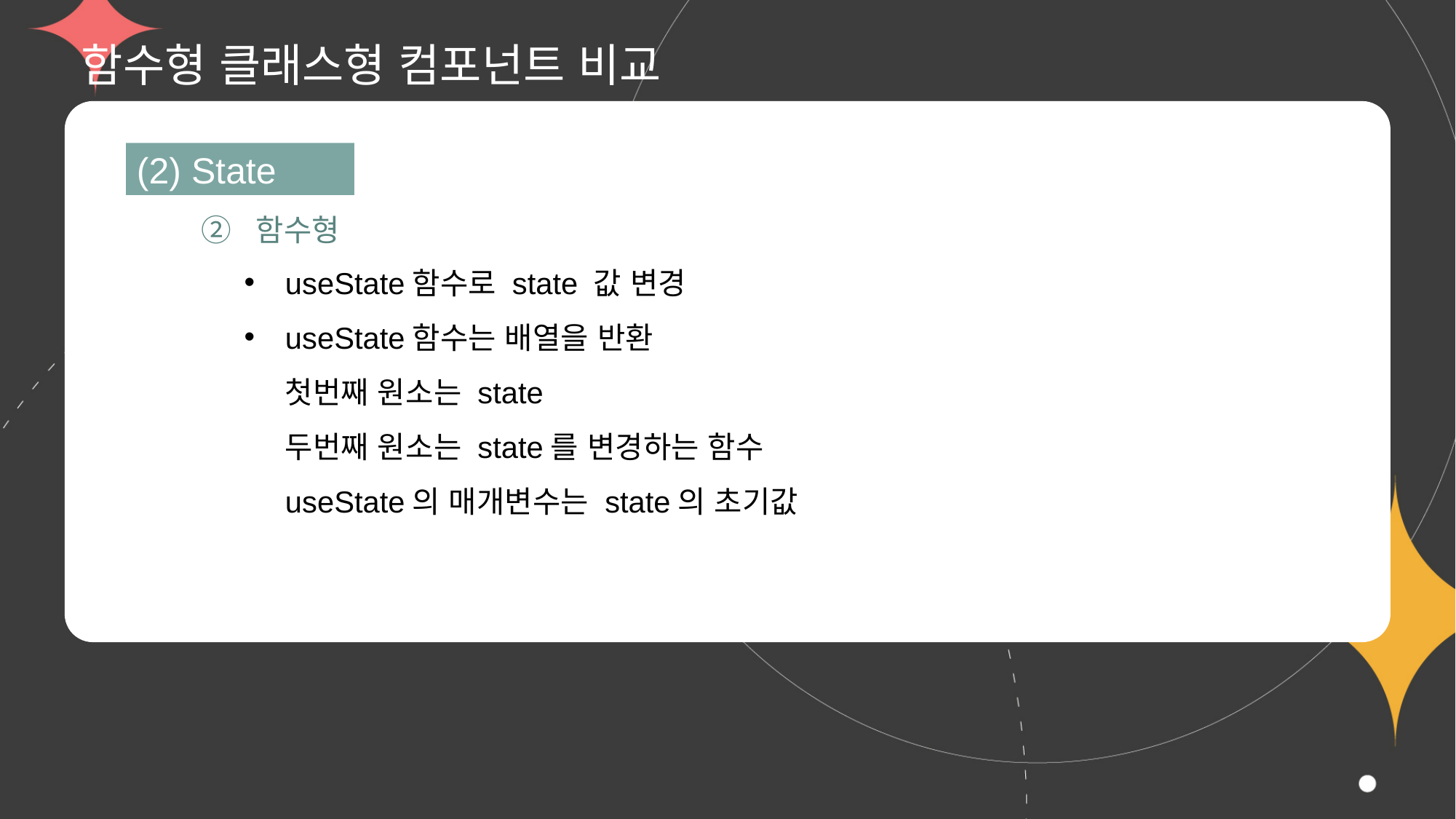

# 함수형 클래스형 컴포넌트 비교
(2) State
②  함수형
useState함수로 state 값 변경
useState함수는 배열을 반환
첫번째 원소는 state
두번째 원소는 state를 변경하는 함수
useState의 매개변수는 state의 초기값